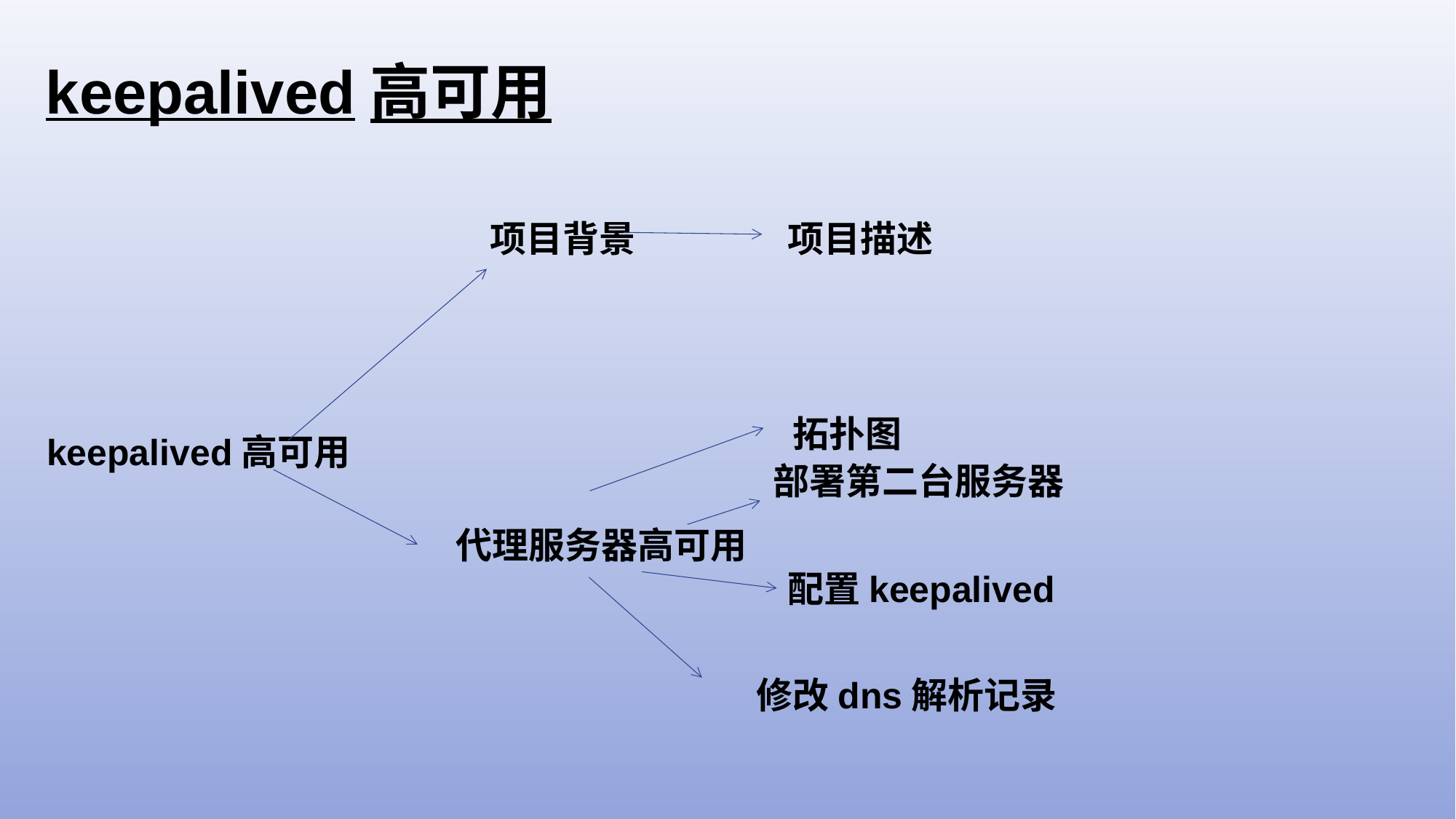

keepalived高可用
项目背景
项目描述
拓扑图
keepalived高可用
部署第二台服务器
代理服务器高可用
配置keepalived
修改dns解析记录